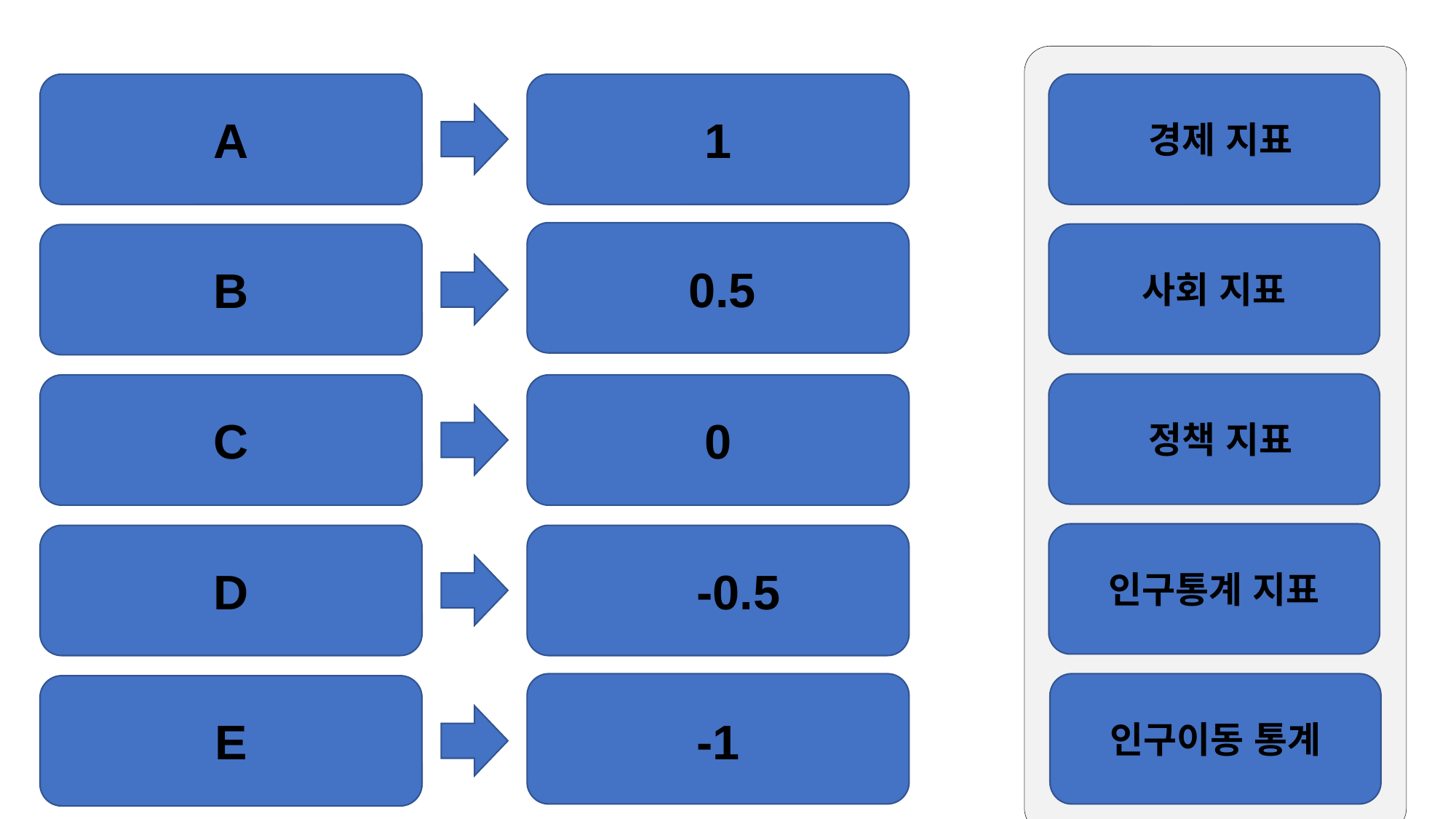

A

1
경제 지표

0.5

B
사회 지표

C
0
정책 지표

D
-0.5
인구통계 지표

E

-1
인구이동 통계